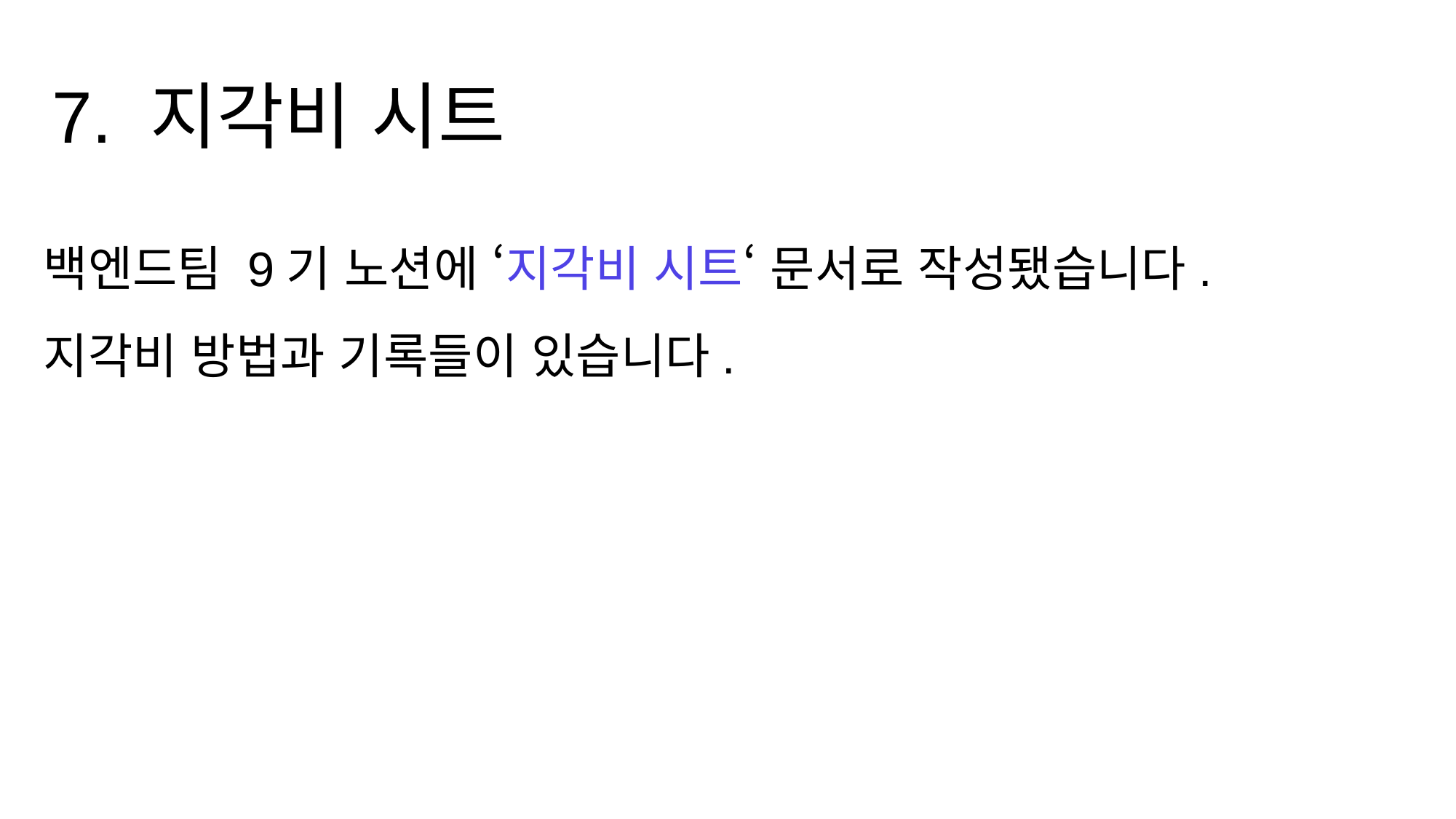

7. 지각비 시트
백엔드팀 9기 노션에 ‘지각비 시트‘ 문서로 작성됐습니다.
지각비 방법과 기록들이 있습니다.